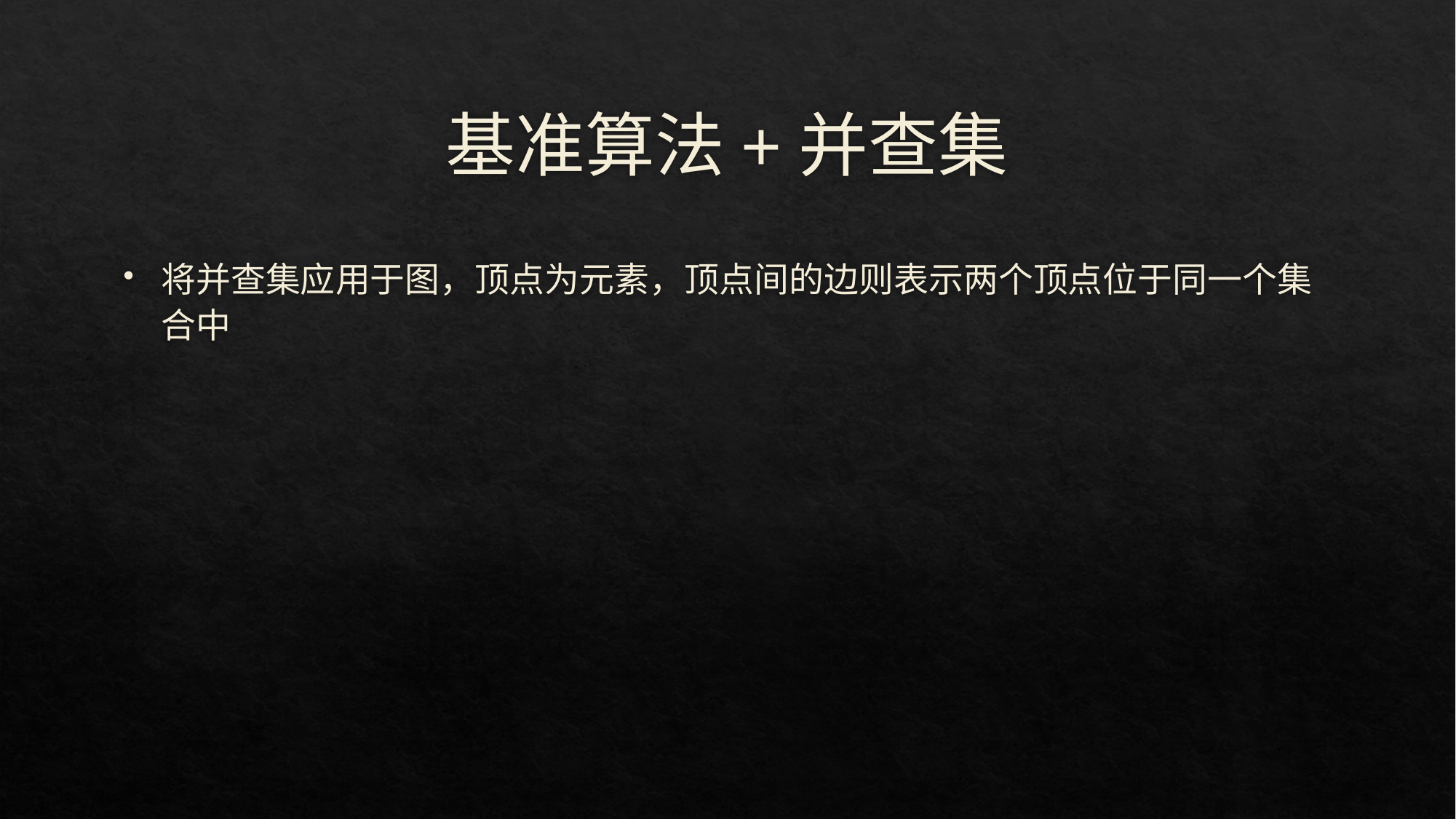

# 基准算法+并查集
将并查集应用于图，顶点为元素，顶点间的边则表示两个顶点位于同一个集合中